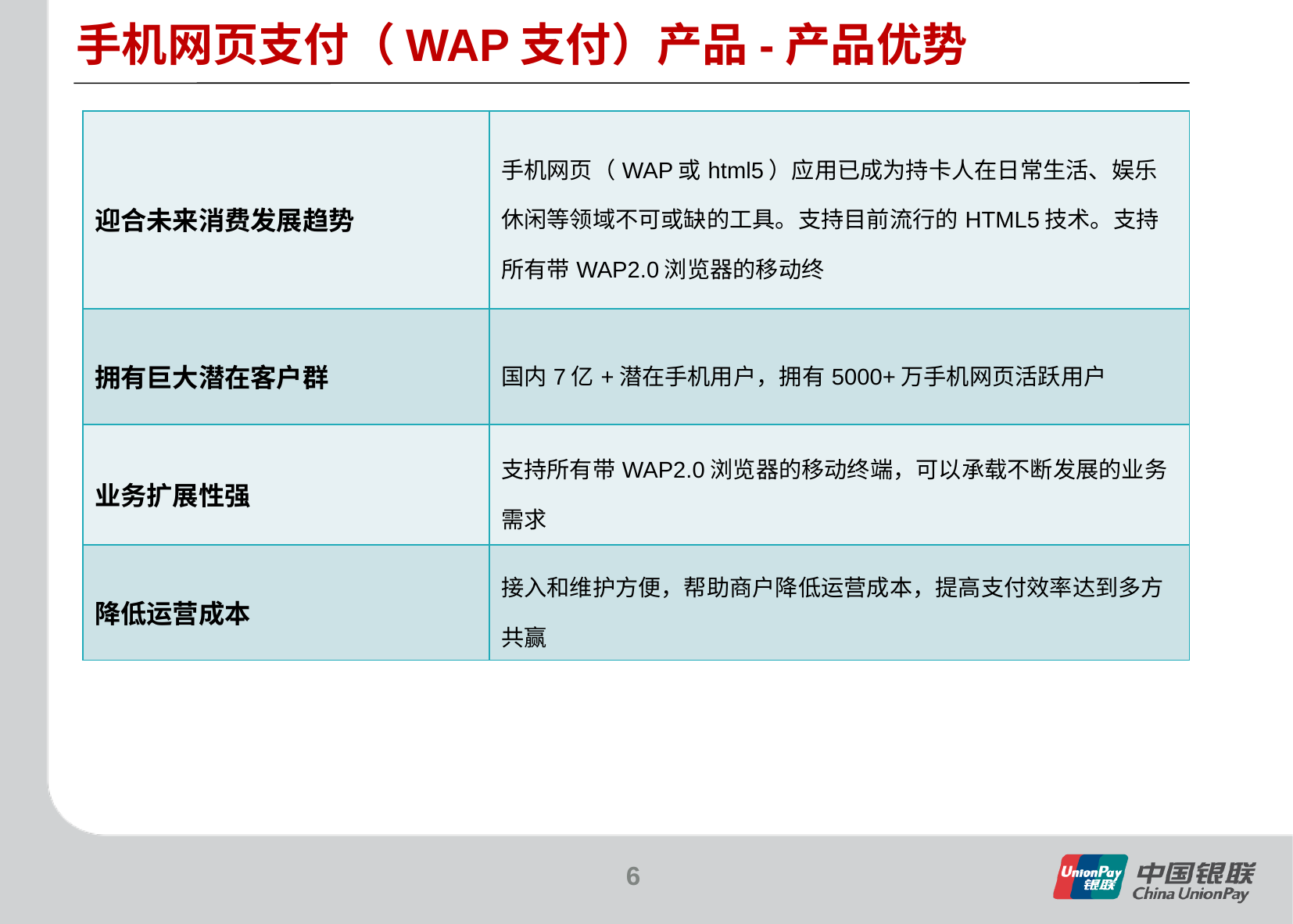

手机网页支付（WAP支付）产品-产品优势

| 迎合未来消费发展趋势 | 手机网页（WAP或html5）应用已成为持卡人在日常生活、娱乐休闲等领域不可或缺的工具。支持目前流行的HTML5技术。支持所有带WAP2.0浏览器的移动终 |
| --- | --- |
| 拥有巨大潜在客户群 | 国内7亿+潜在手机用户，拥有5000+万手机网页活跃用户 |
| 业务扩展性强 | 支持所有带WAP2.0浏览器的移动终端，可以承载不断发展的业务需求 |
| 降低运营成本 | 接入和维护方便，帮助商户降低运营成本，提高支付效率达到多方共赢 |